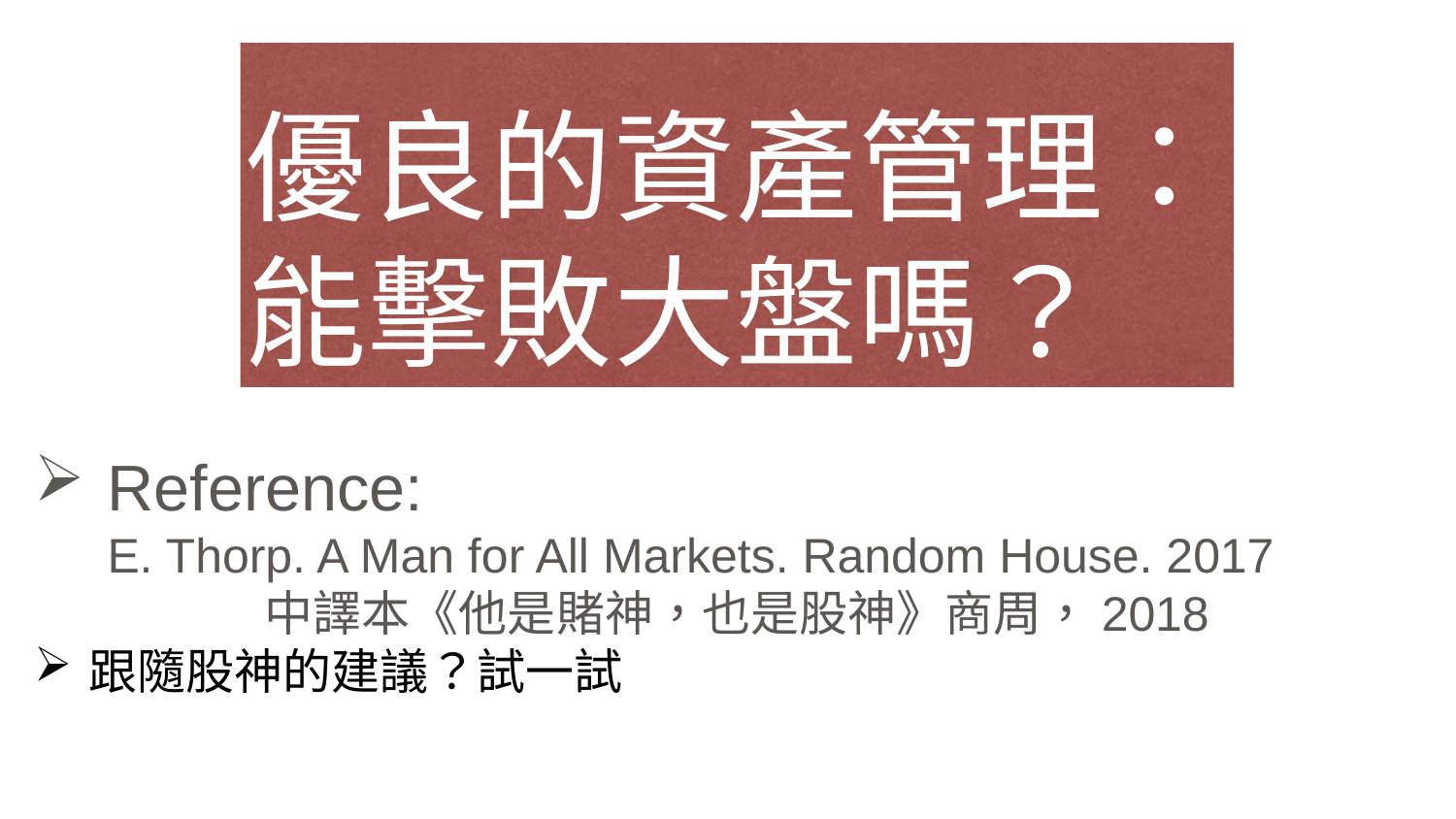

優良的資產管理：
能擊敗大盤嗎？
Reference:
E. Thorp. A Man for All Markets. Random House. 2017
中譯本《他是賭神，也是股神》商周，2018
跟隨股神的建議？試一試